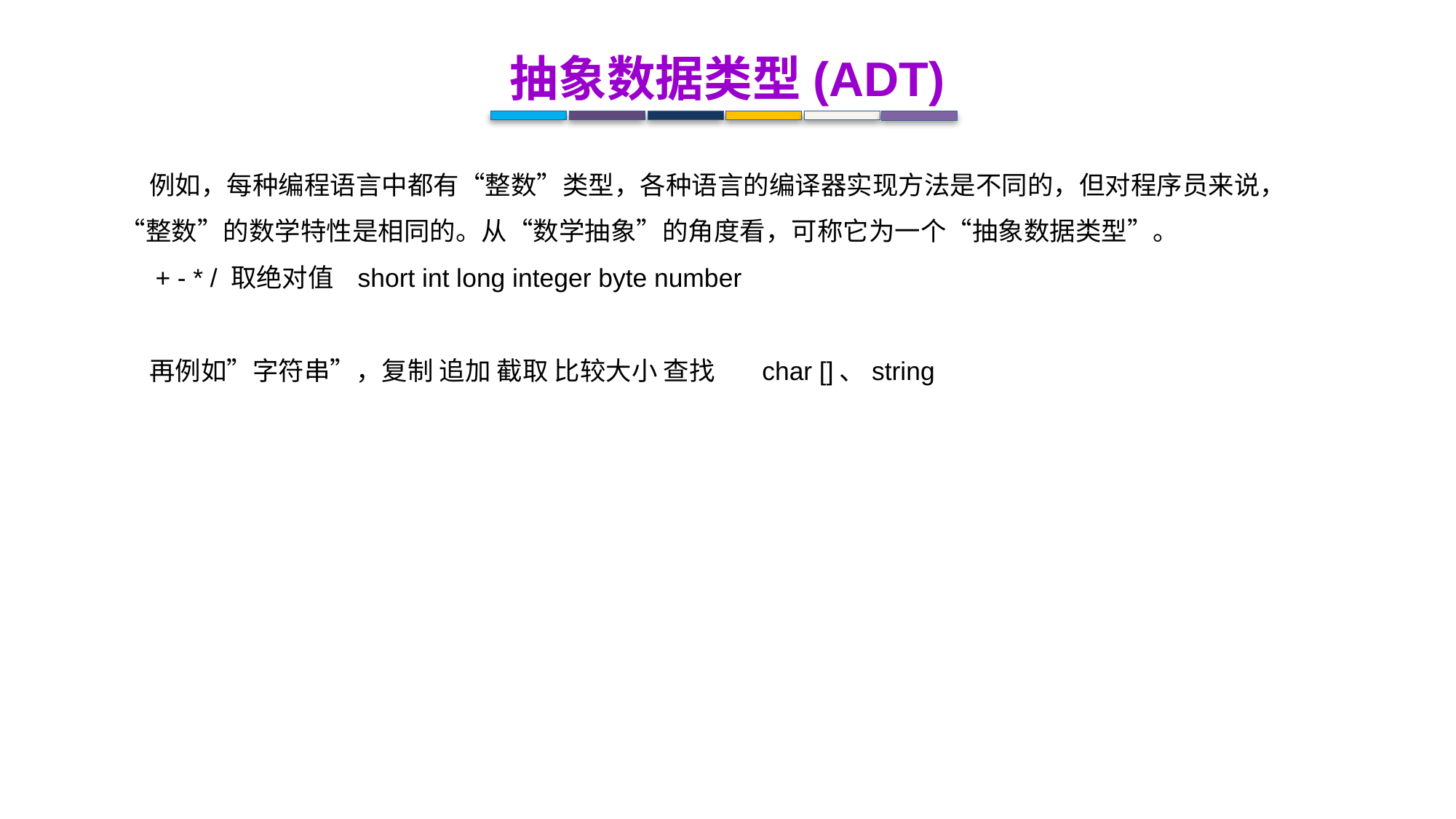

抽象数据类型(ADT)

    例如，每种编程语言中都有“整数”类型，各种语言的编译器实现方法是不同的，但对程序员来说，“整数”的数学特性是相同的。从“数学抽象”的角度看，可称它为一个“抽象数据类型”。
     + - * / 取绝对值   short int long integer byte number

    再例如”字符串”，复制 追加 截取 比较大小 查找       char []、string